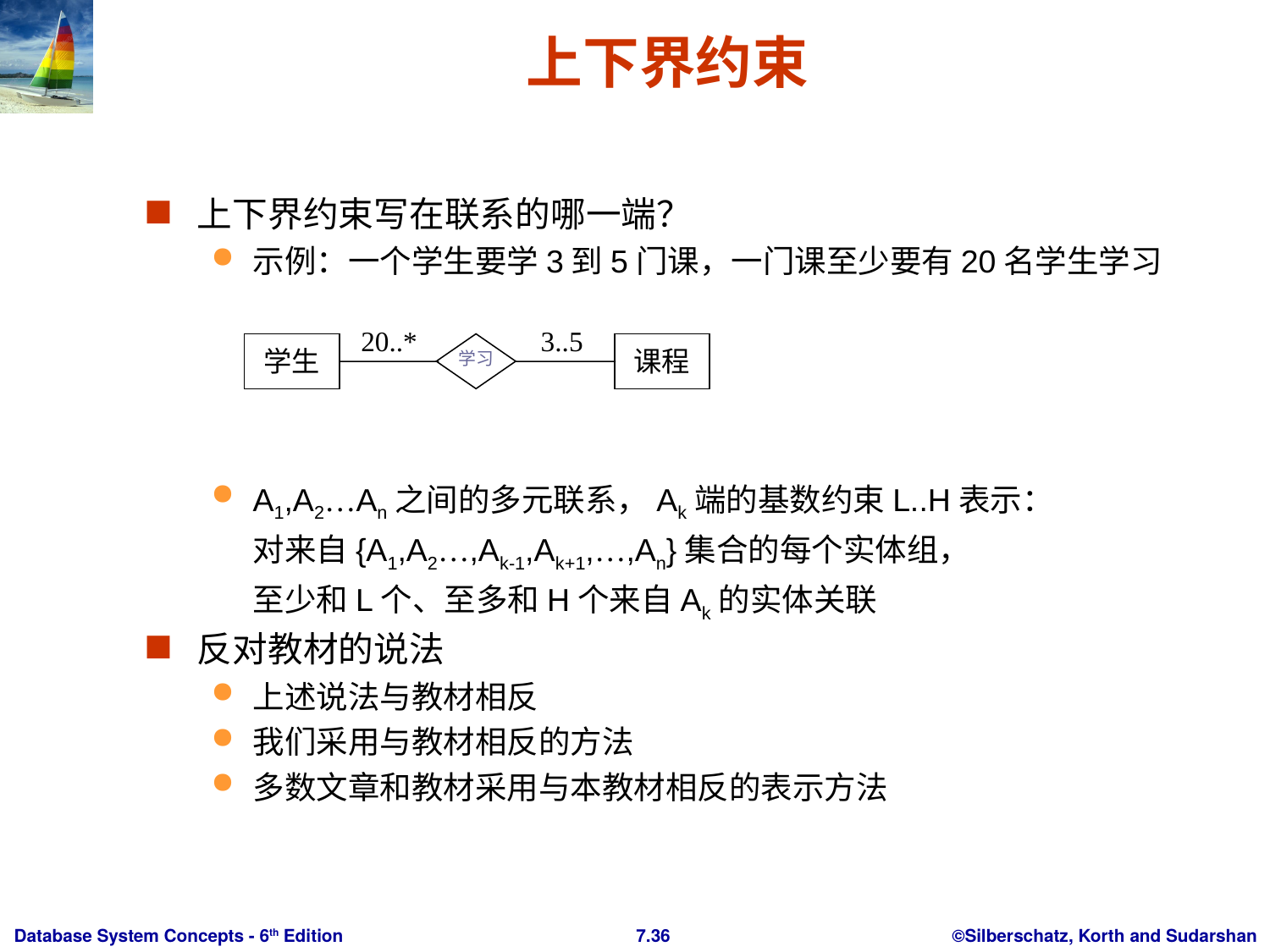

# 上下界约束
上下界约束写在联系的哪一端？
示例：一个学生要学3到5门课，一门课至少要有20名学生学习

A1,A2…An之间的多元联系，Ak端的基数约束L..H表示：
	对来自{A1,A2…,Ak-1,Ak+1,…,An}集合的每个实体组，
	至少和L个、至多和H个来自Ak的实体关联
反对教材的说法
上述说法与教材相反
我们采用与教材相反的方法
多数文章和教材采用与本教材相反的表示方法
20..*
3..5
学生
学习

课程